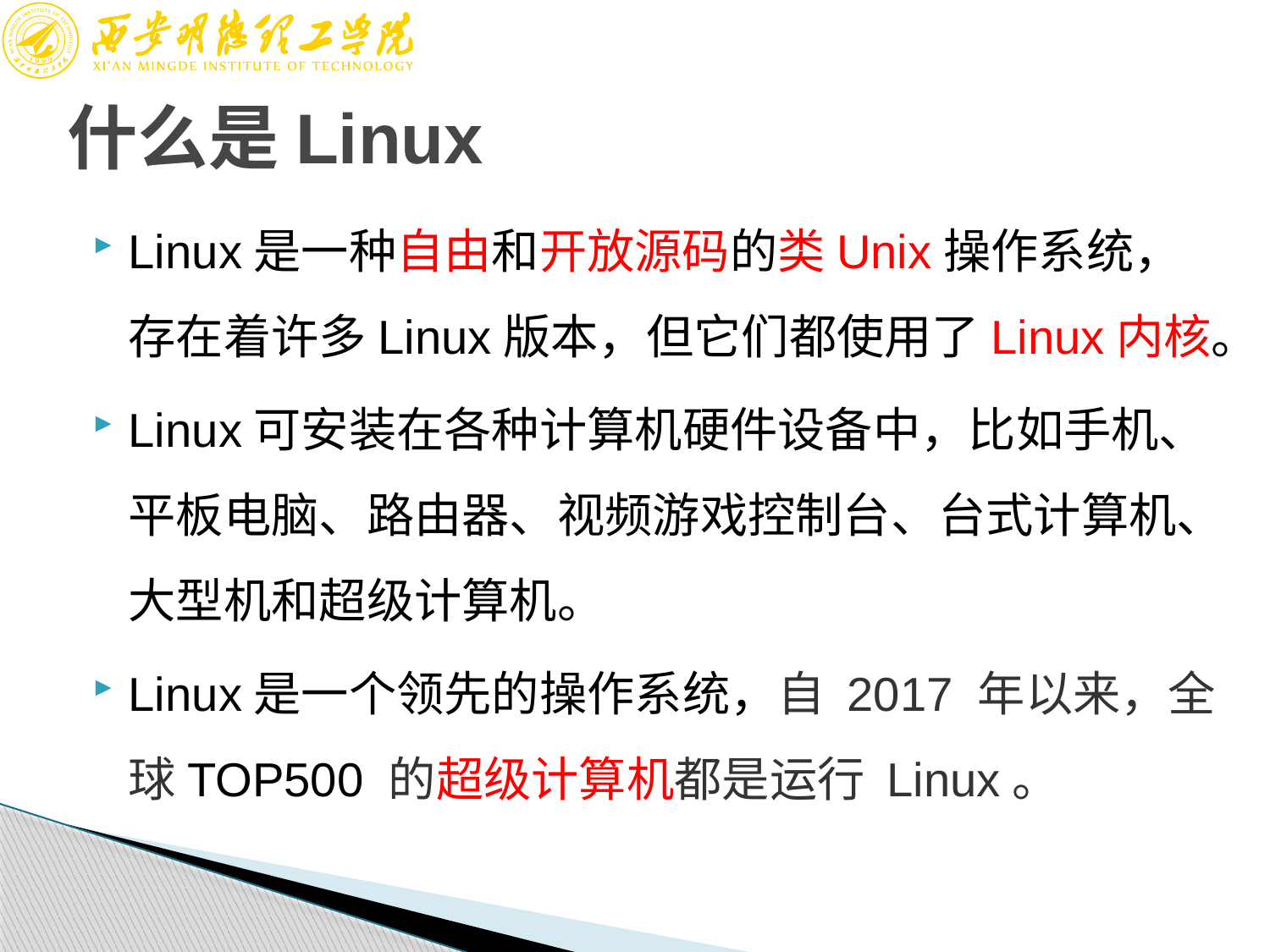

# 什么是Linux
Linux是一种自由和开放源码的类Unix操作系统，存在着许多Linux版本，但它们都使用了Linux内核。
Linux可安装在各种计算机硬件设备中，比如手机、平板电脑、路由器、视频游戏控制台、台式计算机、大型机和超级计算机。
Linux是一个领先的操作系统，自 2017 年以来，全球TOP500 的超级计算机都是运行 Linux。